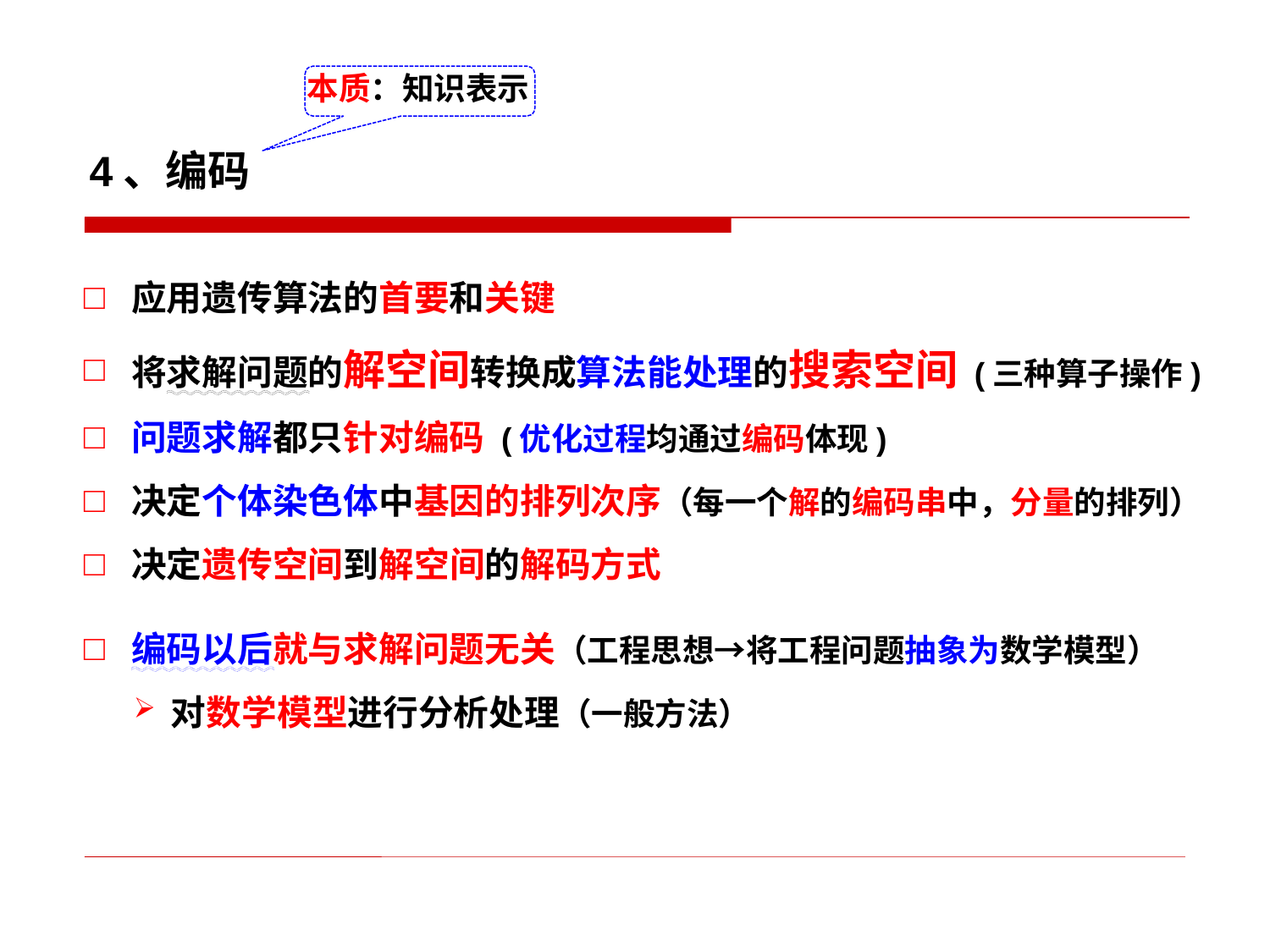

本质：知识表示
4、编码
应用遗传算法的首要和关键
将求解问题的解空间转换成算法能处理的搜索空间 (三种算子操作)
问题求解都只针对编码 (优化过程均通过编码体现)
决定个体染色体中基因的排列次序（每一个解的编码串中，分量的排列）
决定遗传空间到解空间的解码方式
编码以后就与求解问题无关（工程思想→将工程问题抽象为数学模型）
对数学模型进行分析处理（一般方法）